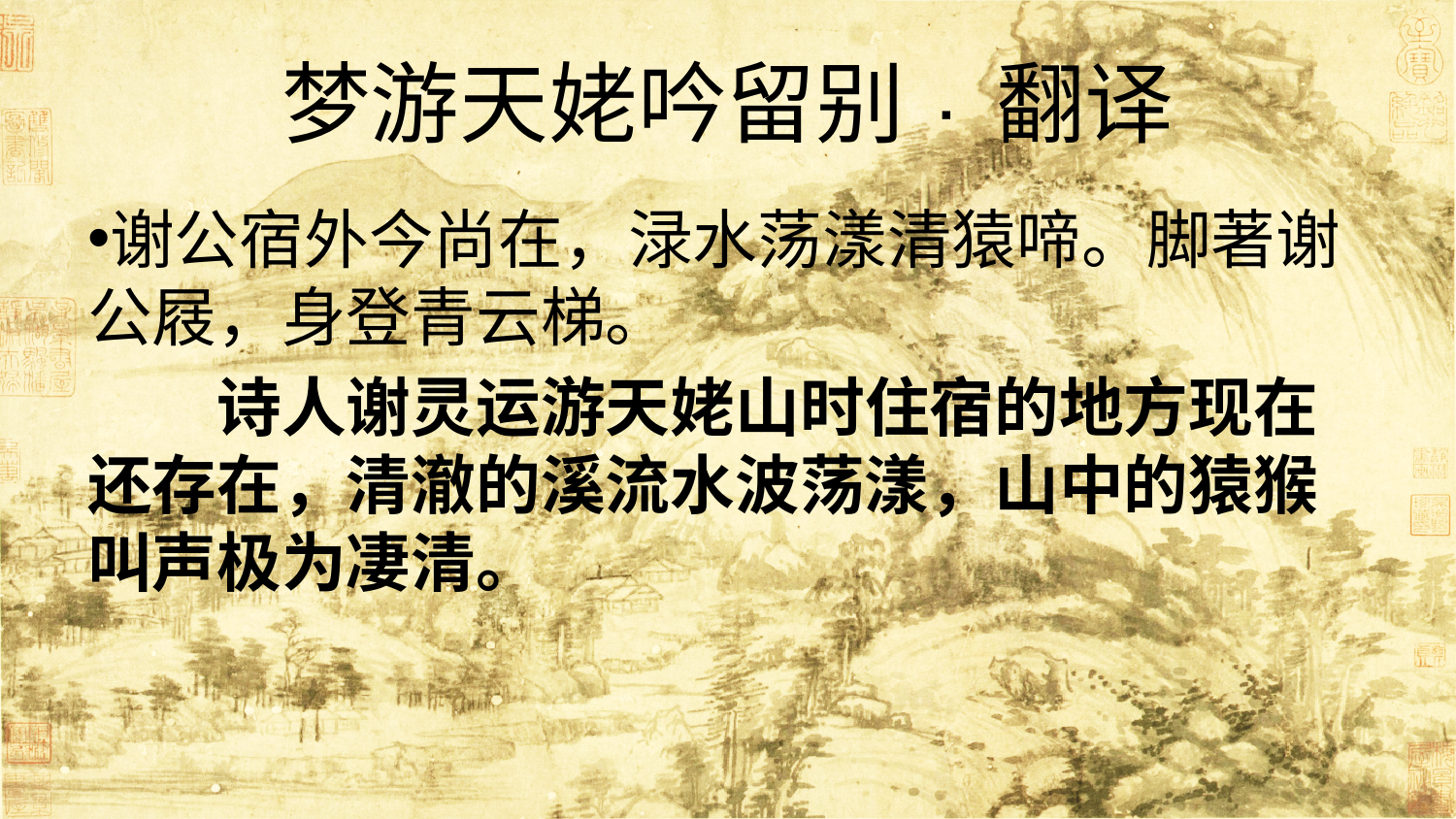

# 梦游天姥吟留别·翻译
谢公宿外今尚在，渌水荡漾清猿啼。脚著谢公屐，身登青云梯。
　　诗人谢灵运游天姥山时住宿的地方现在还存在，清澈的溪流水波荡漾，山中的猿猴叫声极为凄清。